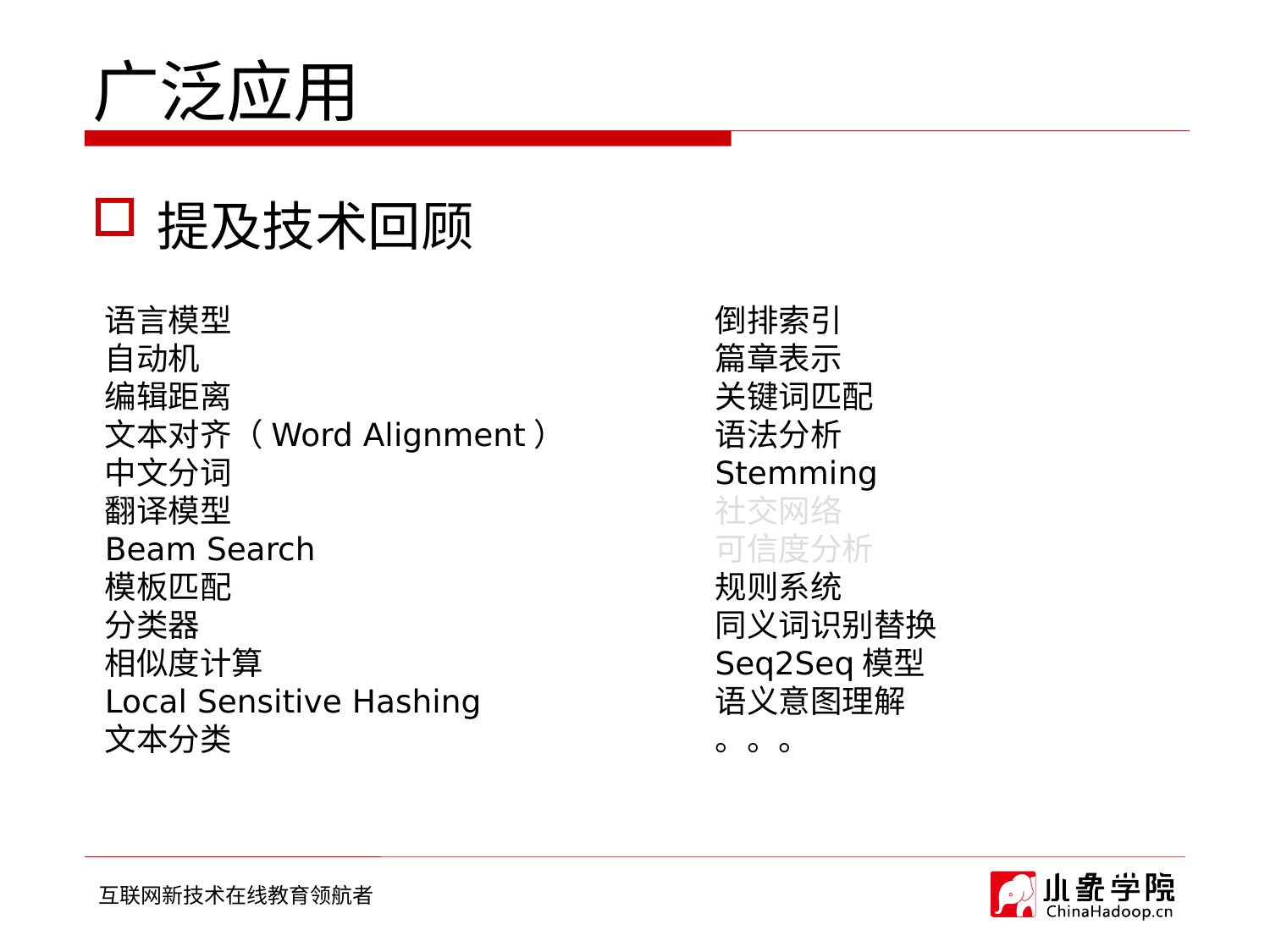

# 广泛应用
提及技术回顾

语言模型
自动机
编辑距离
文本对齐（Word Alignment）
中文分词
翻译模型
Beam Search
模板匹配
分类器
相似度计算
Local Sensitive Hashing
文本分类

倒排索引
篇章表示
关键词匹配
语法分析
Stemming
社交网络
可信度分析
规则系统
同义词识别替换
Seq2Seq模型
语义意图理解
。。。